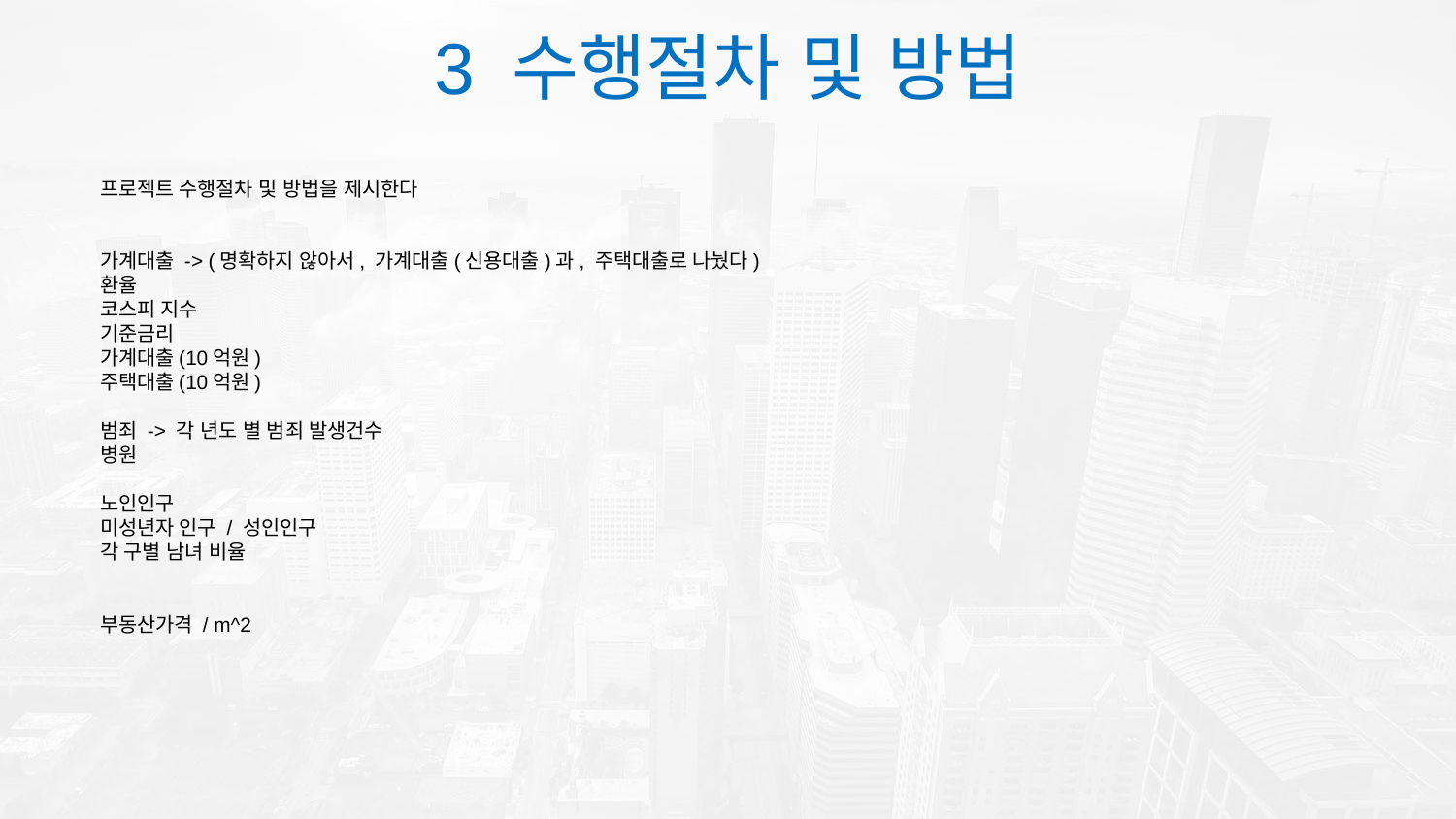

3 수행절차 및 방법
프로젝트 수행절차 및 방법을 제시한다

가계대출 -> (명확하지 않아서, 가계대출(신용대출)과, 주택대출로 나눴다)
환율
코스피 지수
기준금리
가계대출(10억원)
주택대출(10억원)

범죄 -> 각 년도 별 범죄 발생건수
병원

노인인구
미성년자 인구 / 성인인구
각 구별 남녀 비율

부동산가격 / m^2